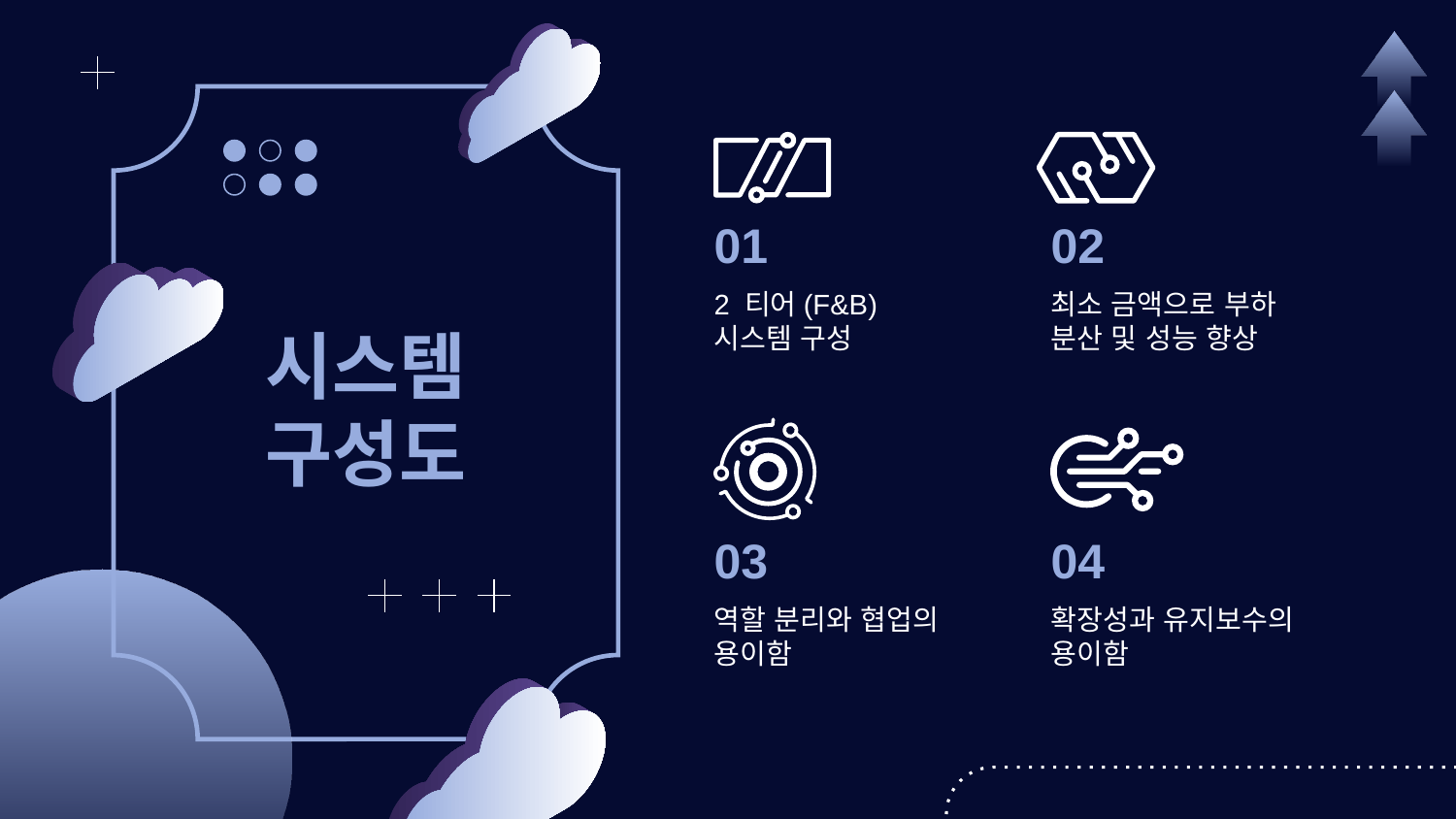

01
02

2 티어(F&B)
시스템 구성
최소 금액으로 부하
분산 및 성능 향상
# 시스템 구성도

04
03

역할 분리와 협업의 용이함
확장성과 유지보수의
용이함